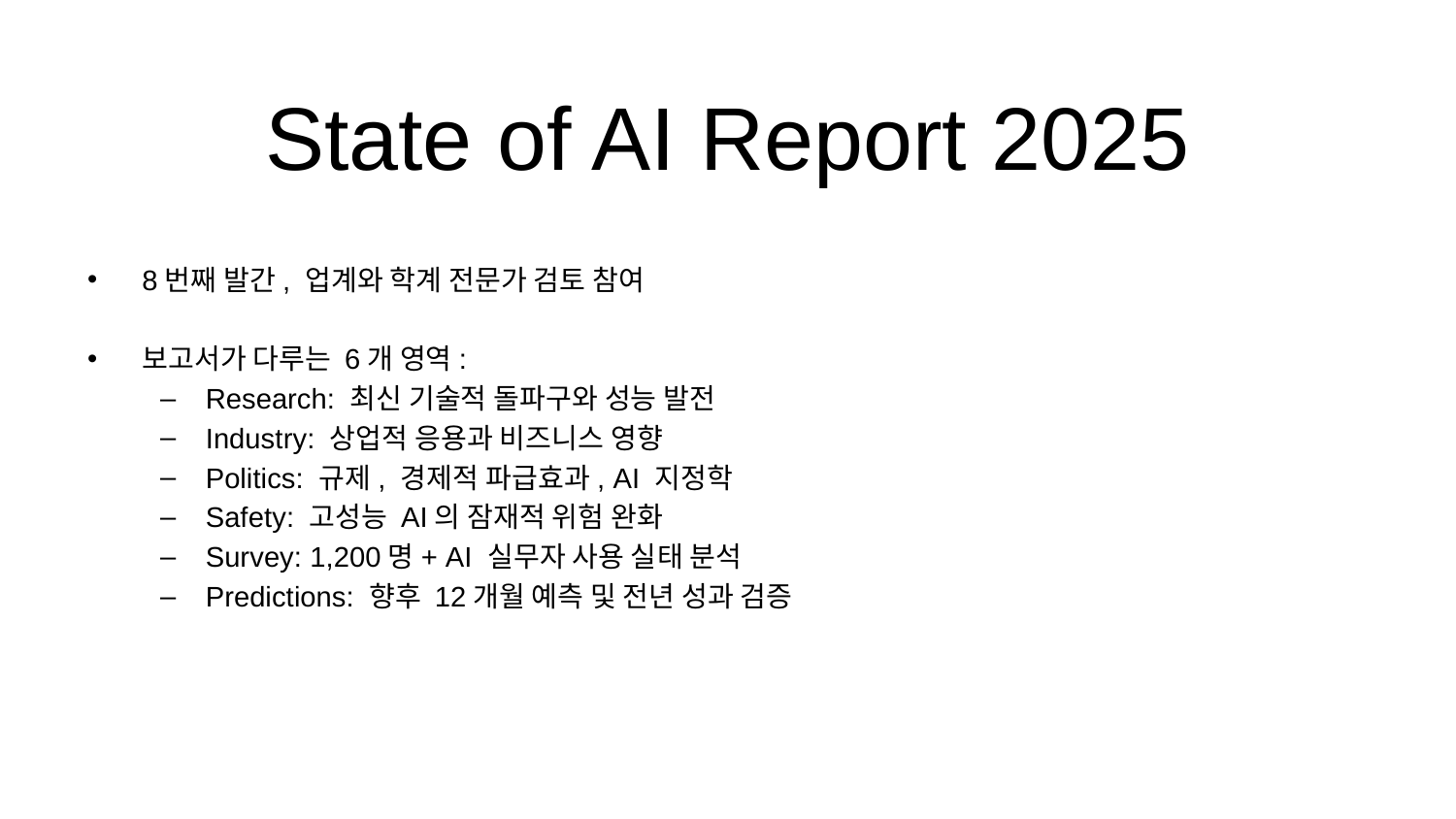

# State of AI Report 2025
8번째 발간, 업계와 학계 전문가 검토 참여

보고서가 다루는 6개 영역:
Research: 최신 기술적 돌파구와 성능 발전
Industry: 상업적 응용과 비즈니스 영향
Politics: 규제, 경제적 파급효과, AI 지정학
Safety: 고성능 AI의 잠재적 위험 완화
Survey: 1,200명+ AI 실무자 사용 실태 분석
Predictions: 향후 12개월 예측 및 전년 성과 검증